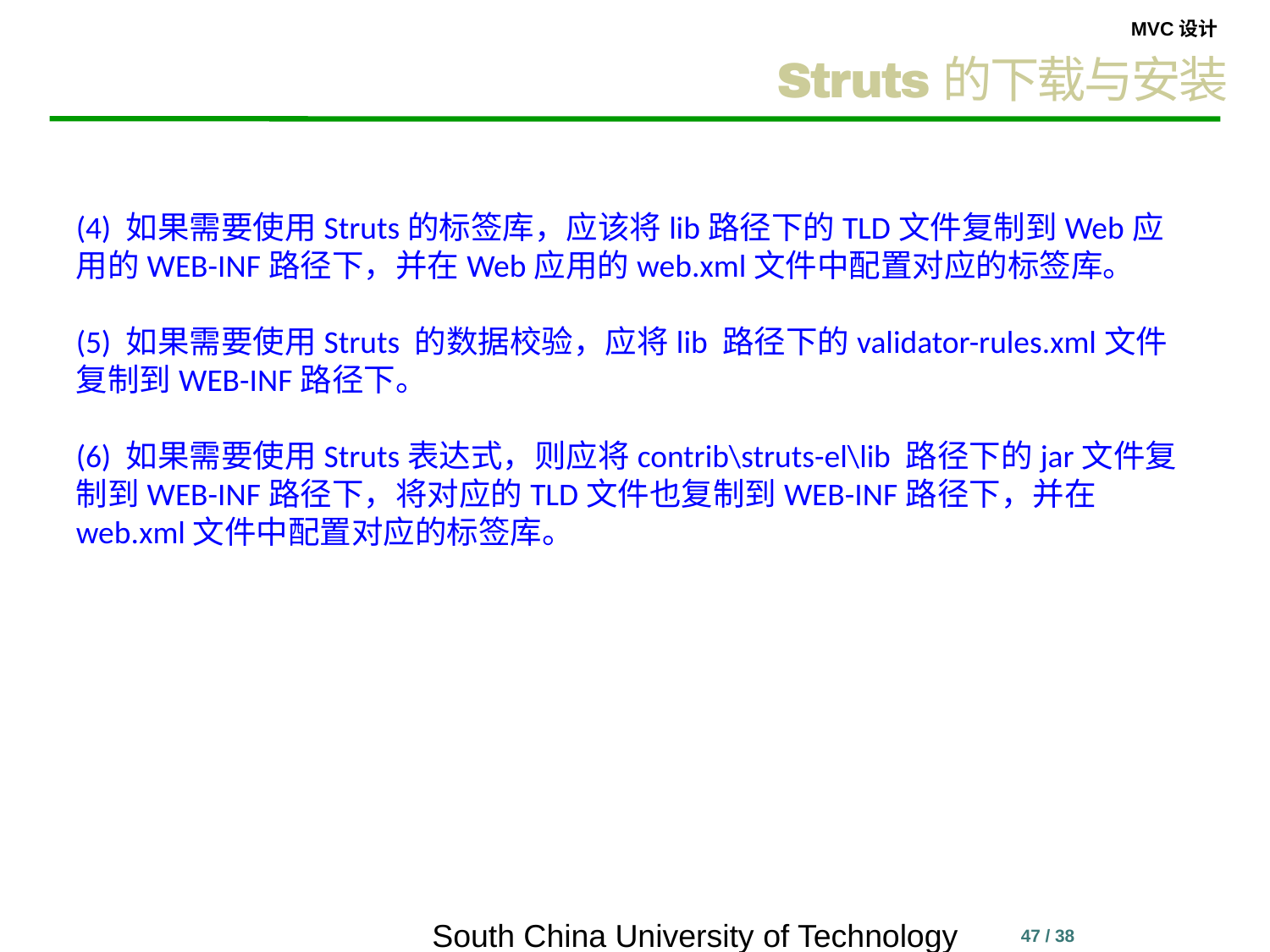

Struts的下载与安装
(4) 如果需要使用Struts的标签库，应该将lib路径下的TLD文件复制到Web应用的WEB-INF路径下，并在Web应用的web.xml文件中配置对应的标签库。

(5) 如果需要使用Struts 的数据校验，应将lib 路径下的validator-rules.xml文件复制到WEB-INF路径下。

(6) 如果需要使用Struts表达式，则应将contrib\struts-el\lib 路径下的jar文件复制到WEB-INF路径下，将对应的TLD文件也复制到WEB-INF路径下，并在web.xml文件中配置对应的标签库。